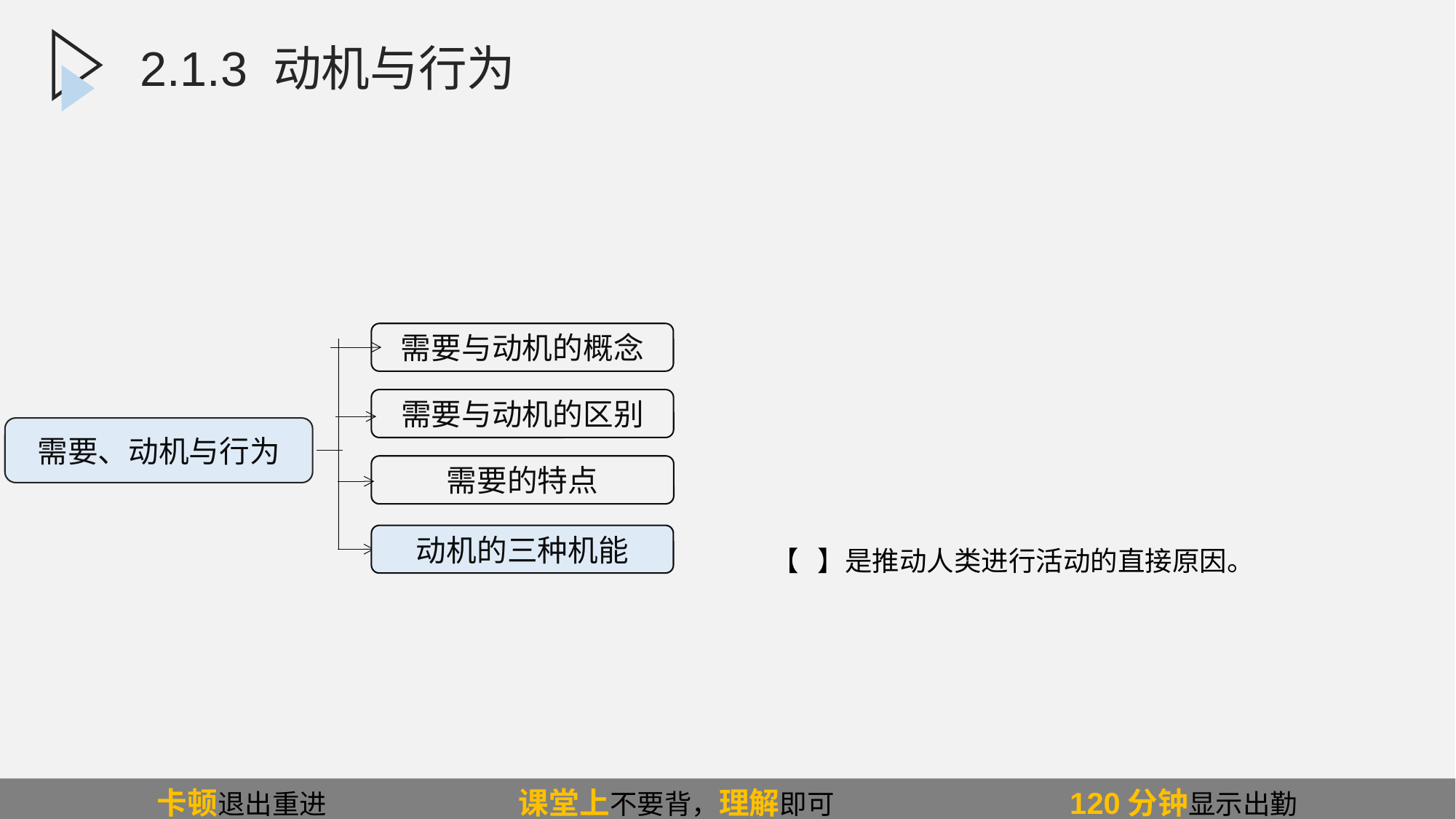

2.1.3.0动机与行为
2.1.3 动机与行为
需要与动机的概念
需要与动机的区别

需要的特点
动机的三种机能
需要、动机与行为
【   】是推动人类进行活动的直接原因。